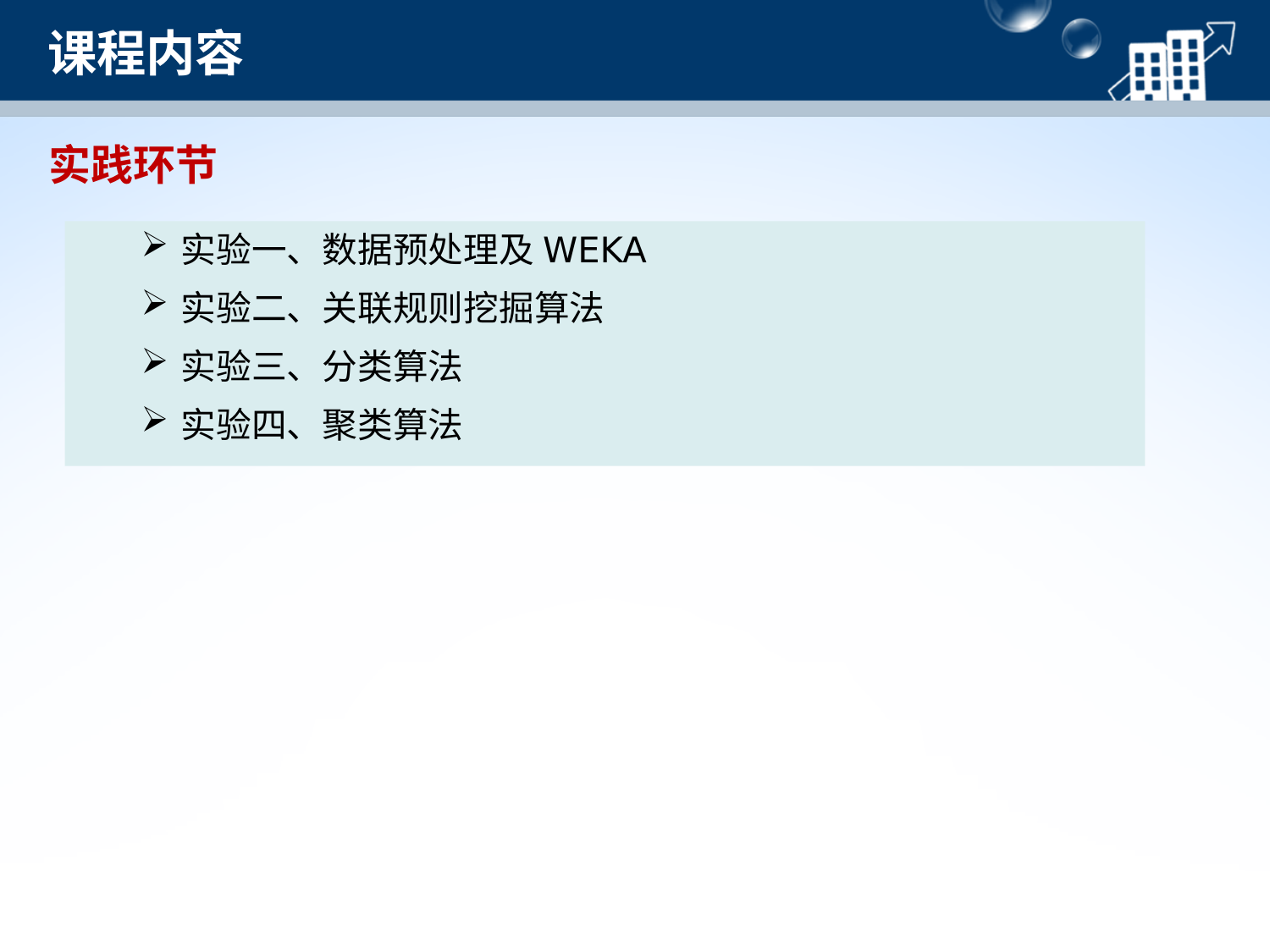

课程内容
实践环节
实验一、数据预处理及WEKA
实验二、关联规则挖掘算法
实验三、分类算法
实验四、聚类算法